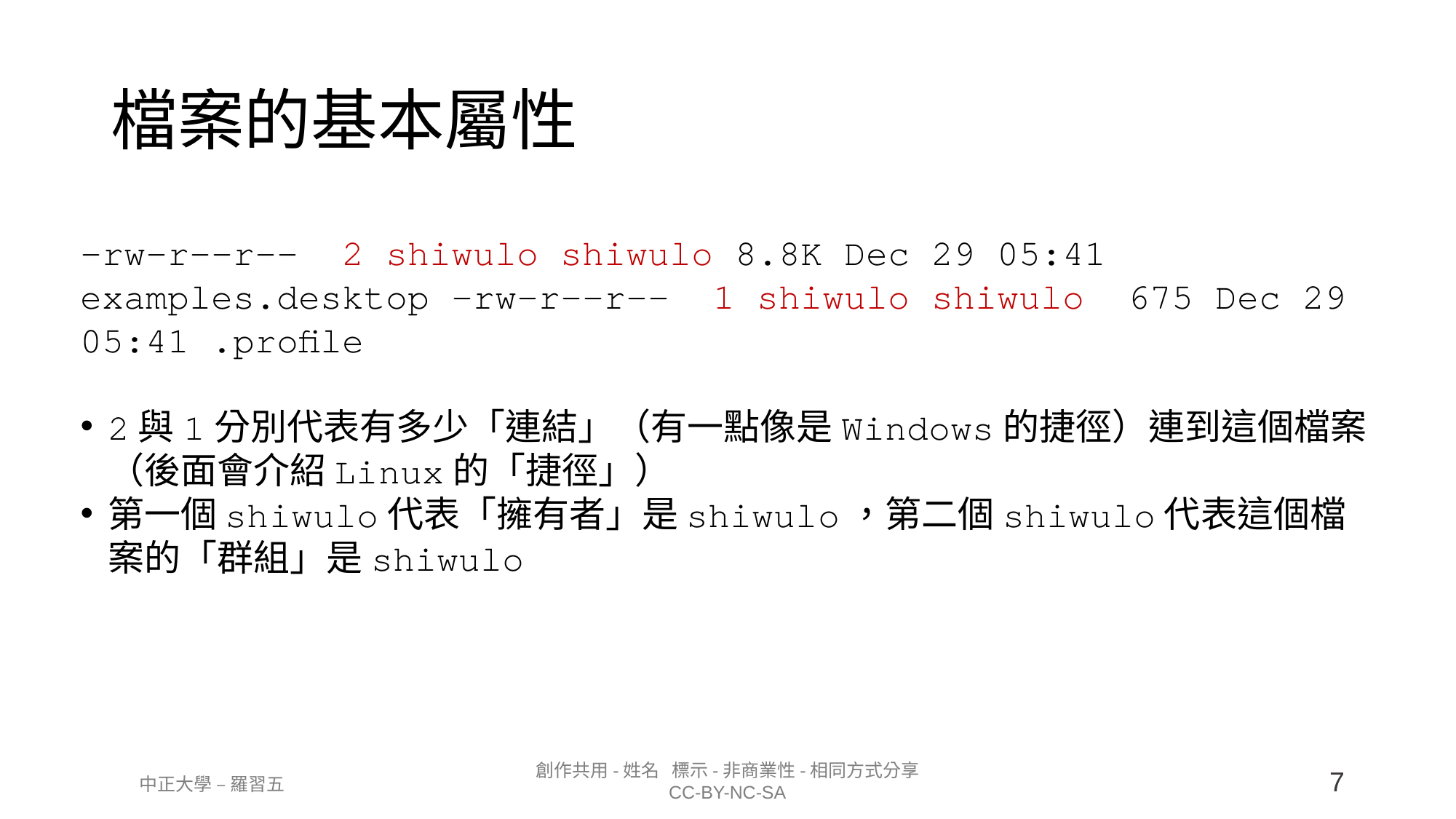

檔案的基本屬性
-rw-r--r--  2 shiwulo shiwulo 8.8K Dec 29 05:41 examples.desktop -rw-r--r--  1 shiwulo shiwulo  675 Dec 29 05:41 .profile

2與1分別代表有多少「連結」（有一點像是Windows的捷徑）連到這個檔案（後面會介紹Linux的「捷徑」）
第一個shiwulo代表「擁有者」是shiwulo，第二個shiwulo代表這個檔案的「群組」是shiwulo